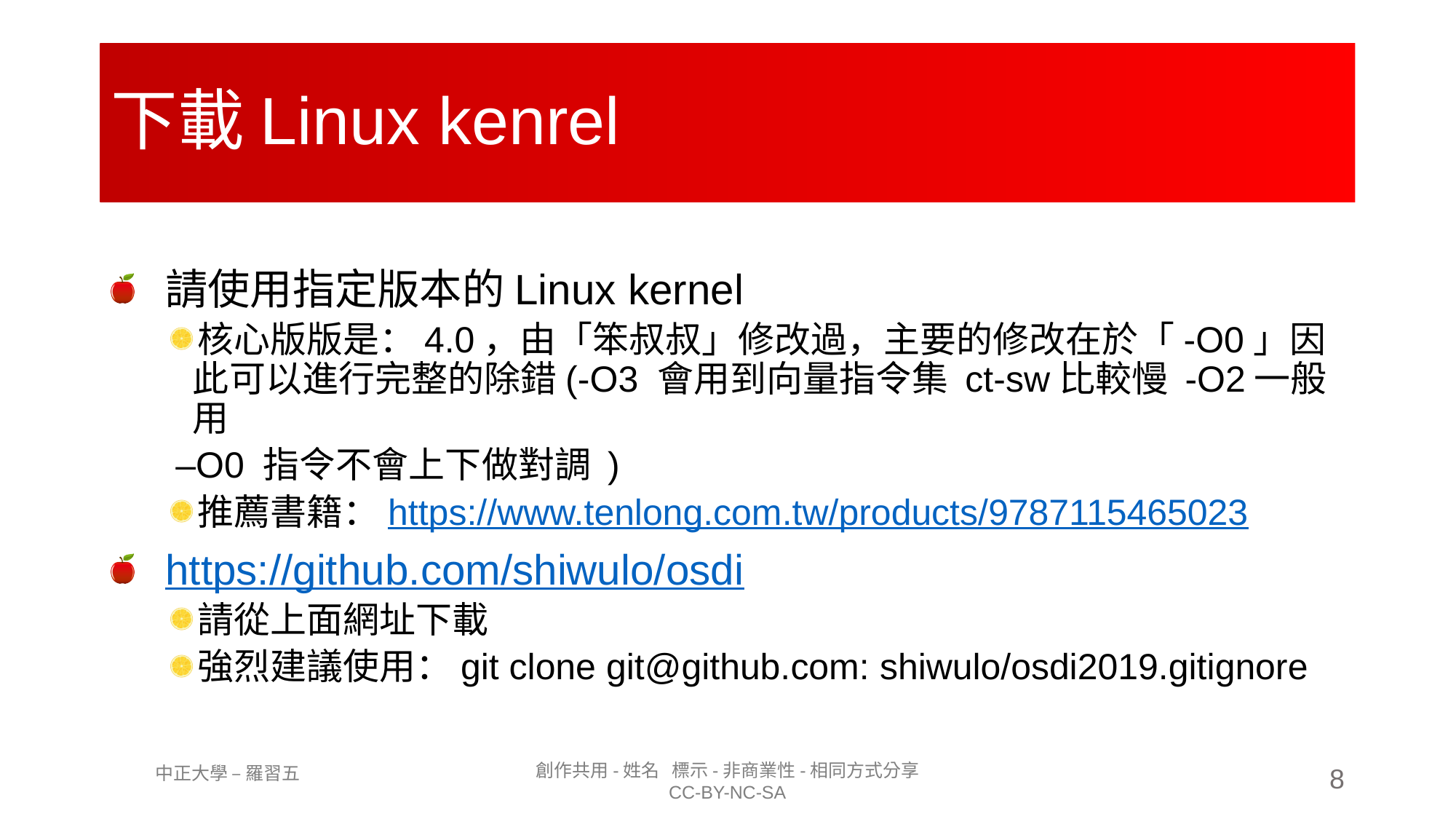

# 下載Linux kenrel
請使用指定版本的Linux kernel
核心版版是：4.0，由「笨叔叔」修改過，主要的修改在於「-O0」因此可以進行完整的除錯(-O3 會用到向量指令集 ct-sw比較慢 -O2一般用
 –O0 指令不會上下做對調 )
推薦書籍：https://www.tenlong.com.tw/products/9787115465023
https://github.com/shiwulo/osdi
請從上面網址下載
強烈建議使用：git clone git@github.com: shiwulo/osdi2019.gitignore